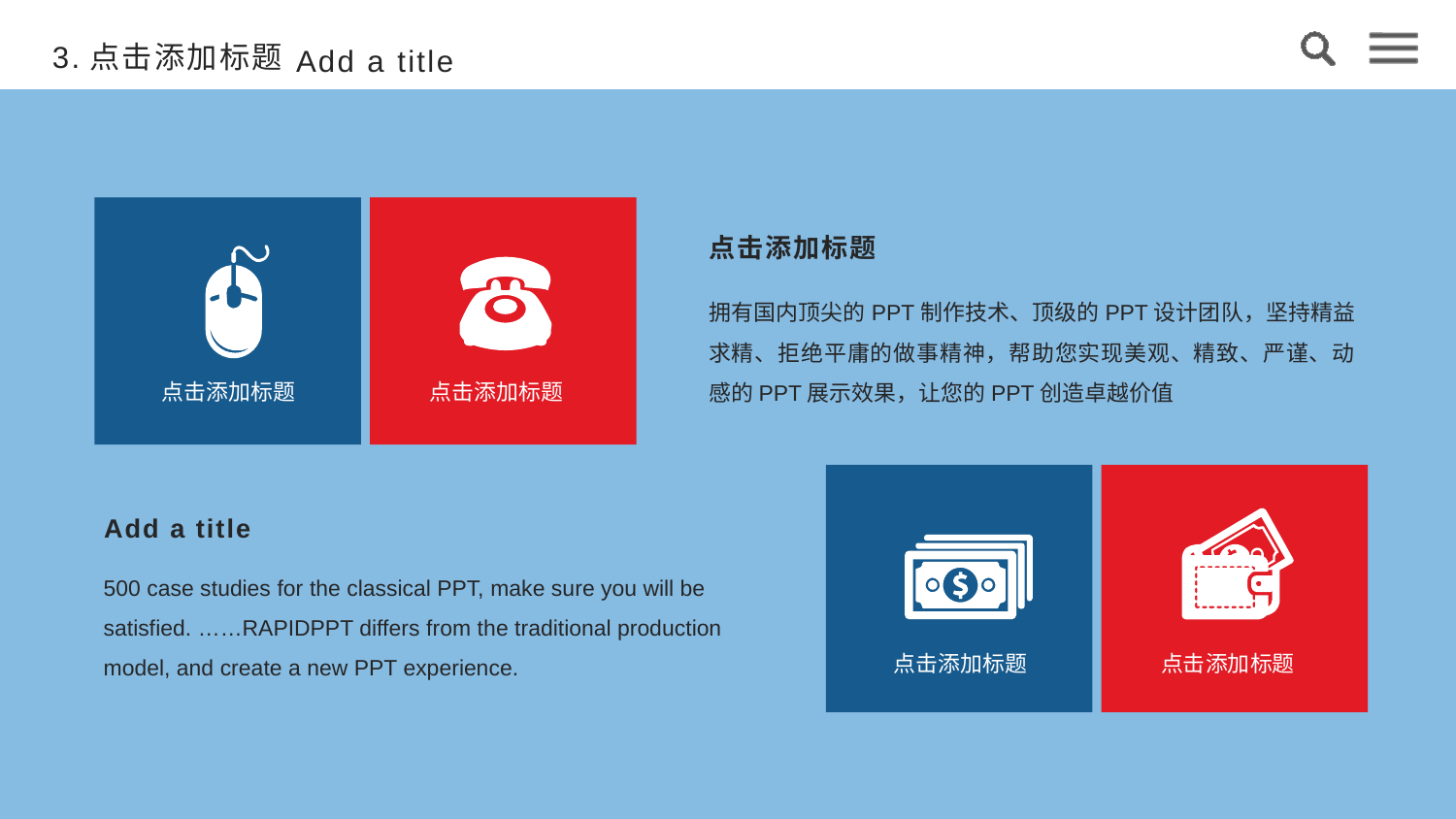

3.点击添加标题
Add a title

点击添加标题

点击添加标题
拥有国内顶尖的PPT制作技术、顶级的PPT设计团队，坚持精益求精、拒绝平庸的做事精神，帮助您实现美观、精致、严谨、动感的PPT展示效果，让您的PPT创造卓越价值
点击添加标题

Add a title
500 case studies for the classical PPT, make sure you will be satisfied. ……RAPIDPPT differs from the traditional production model, and create a new PPT experience.
点击添加标题
点击添加标题